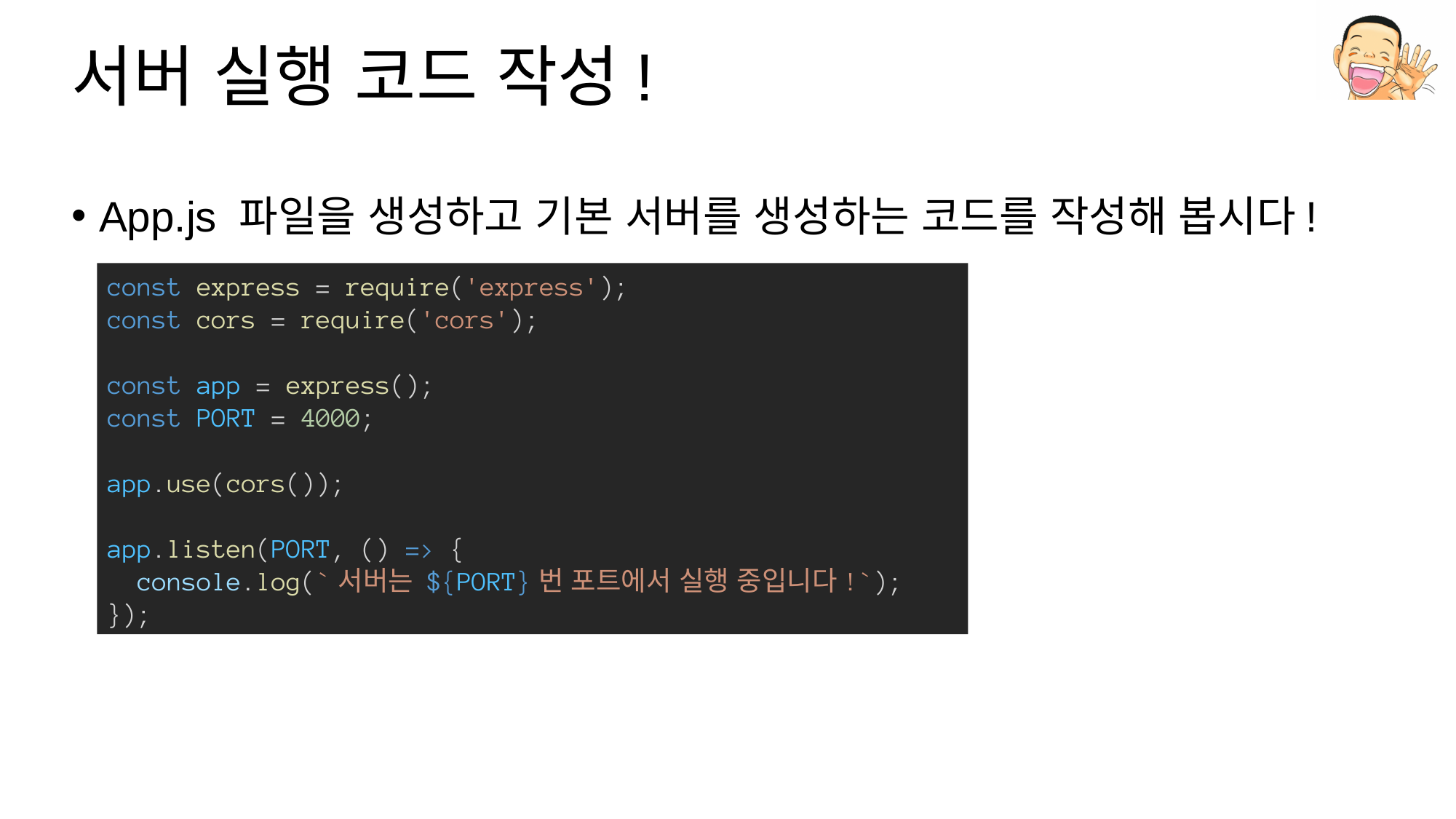

# 서버 실행 코드 작성!
App.js 파일을 생성하고 기본 서버를 생성하는 코드를 작성해 봅시다!
const express = require('express');
const cors = require('cors');
const app = express();
const PORT = 4000;
app.use(cors());
app.listen(PORT, () => {
  console.log(`서버는 ${PORT}번 포트에서 실행 중입니다!`);
});